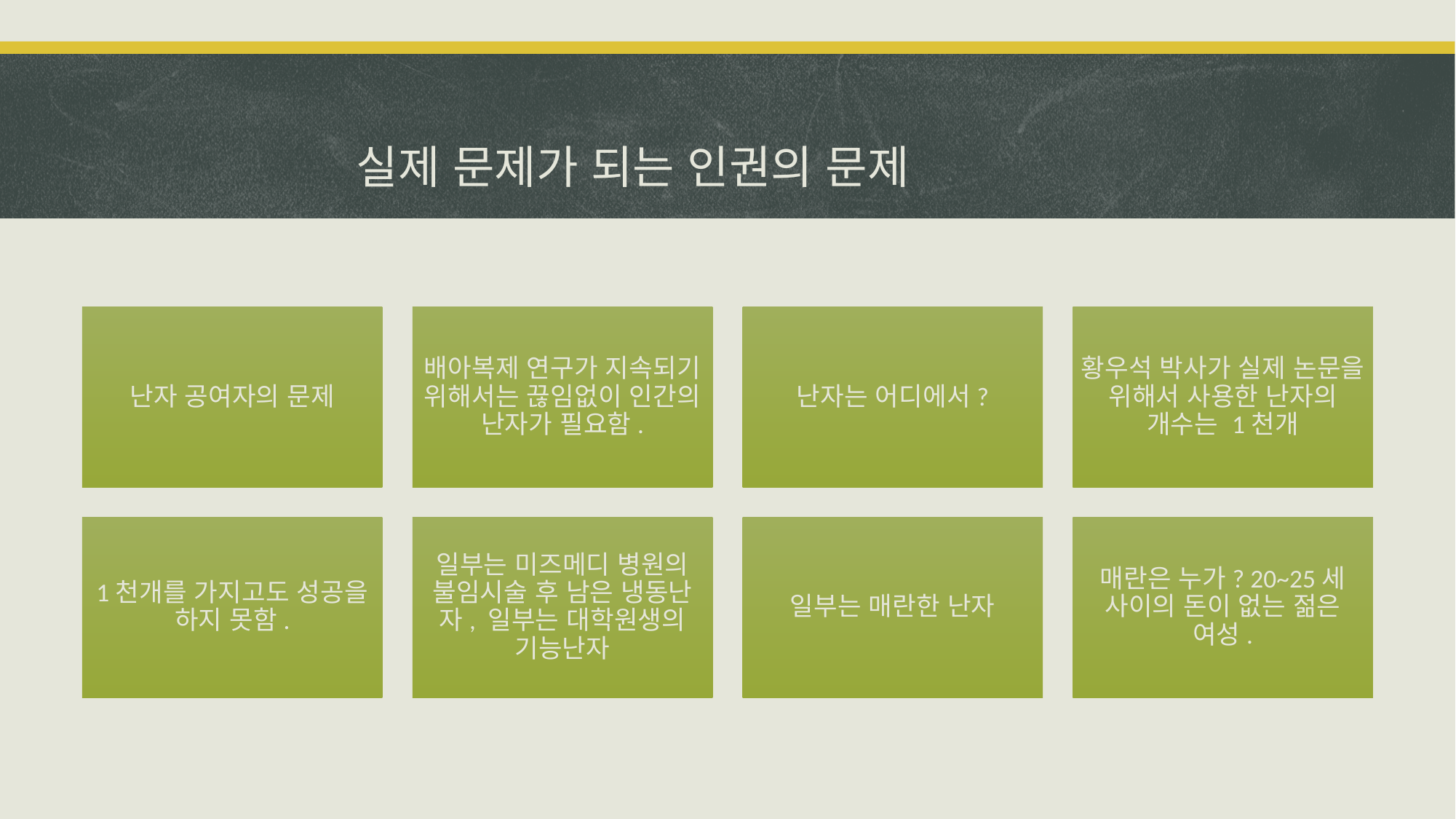

# 실제 문제가 되는 인권의 문제
난자 공여자의 문제
배아복제 연구가 지속되기 위해서는 끊임없이 인간의 난자가 필요함.
난자는 어디에서?
황우석 박사가 실제 논문을 위해서 사용한 난자의 개수는 1천개
1천개를 가지고도 성공을 하지 못함.
일부는 미즈메디 병원의 불임시술 후 남은 냉동난자, 일부는 대학원생의 기능난자
일부는 매란한 난자
매란은 누가? 20~25세 사이의 돈이 없는 젊은 여성.